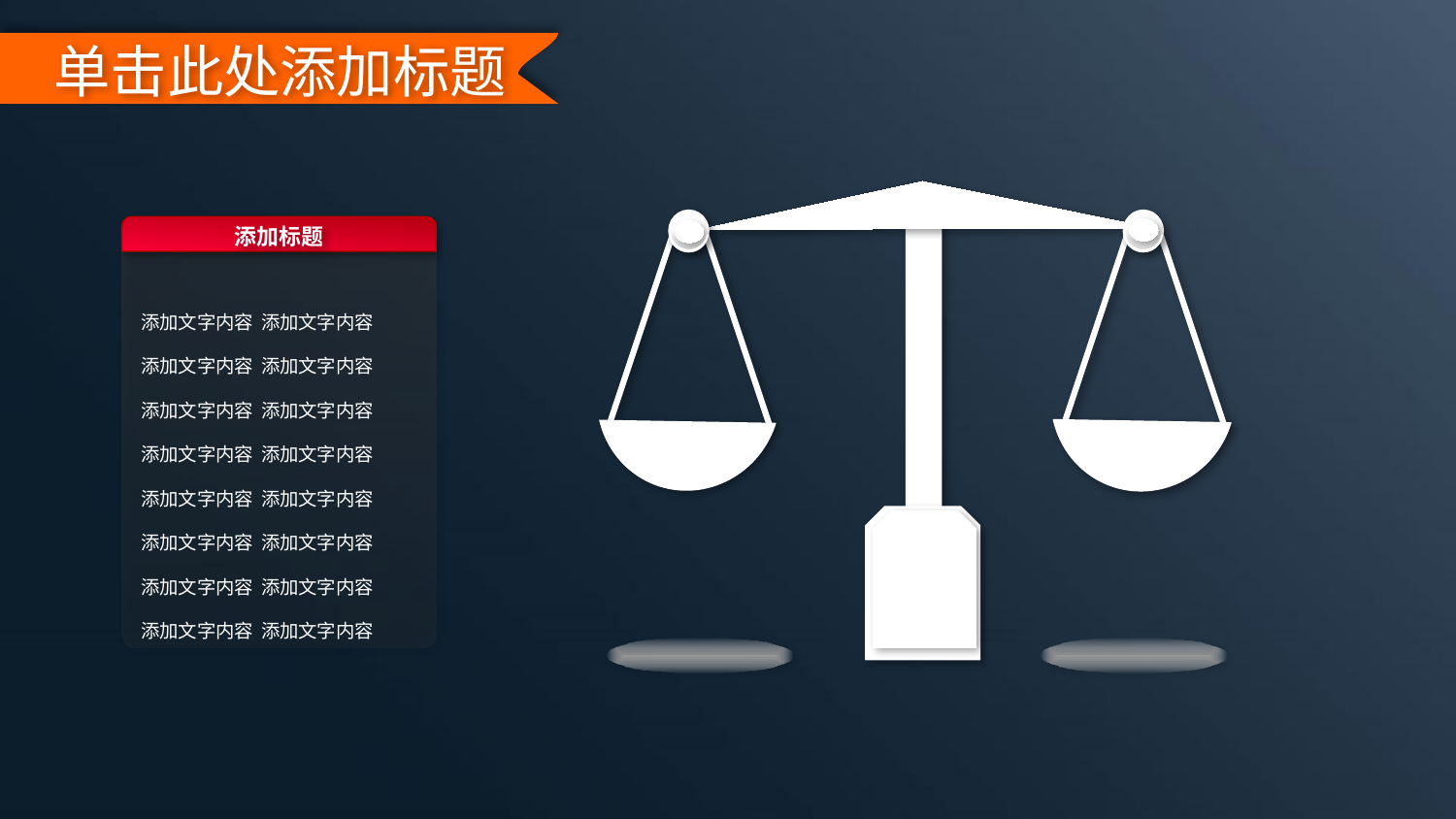

单击此处添加标题

添加标题

添加文字内容  添加文字内容
添加文字内容  添加文字内容
添加文字内容  添加文字内容
添加文字内容  添加文字内容
添加文字内容  添加文字内容
添加文字内容  添加文字内容
添加文字内容  添加文字内容
添加文字内容  添加文字内容